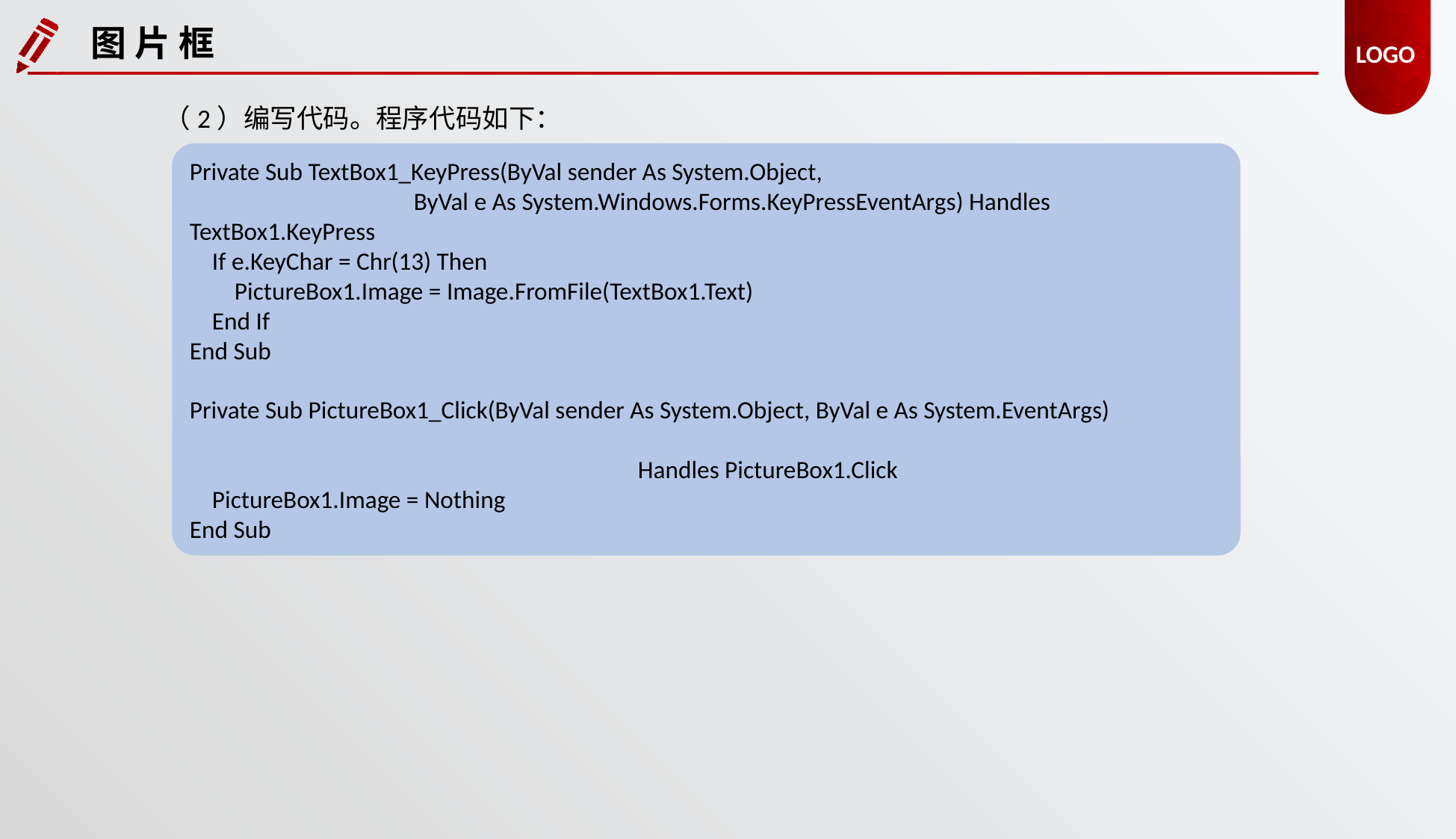

图 片 框
（2）编写代码。程序代码如下：
Private Sub TextBox1_KeyPress(ByVal sender As System.Object,
		ByVal e As System.Windows.Forms.KeyPressEventArgs) Handles TextBox1.KeyPress
    If e.KeyChar = Chr(13) Then
        PictureBox1.Image = Image.FromFile(TextBox1.Text)
    End If
End Sub

Private Sub PictureBox1_Click(ByVal sender As System.Object, ByVal e As System.EventArgs)
													Handles PictureBox1.Click
    PictureBox1.Image = Nothing
End Sub